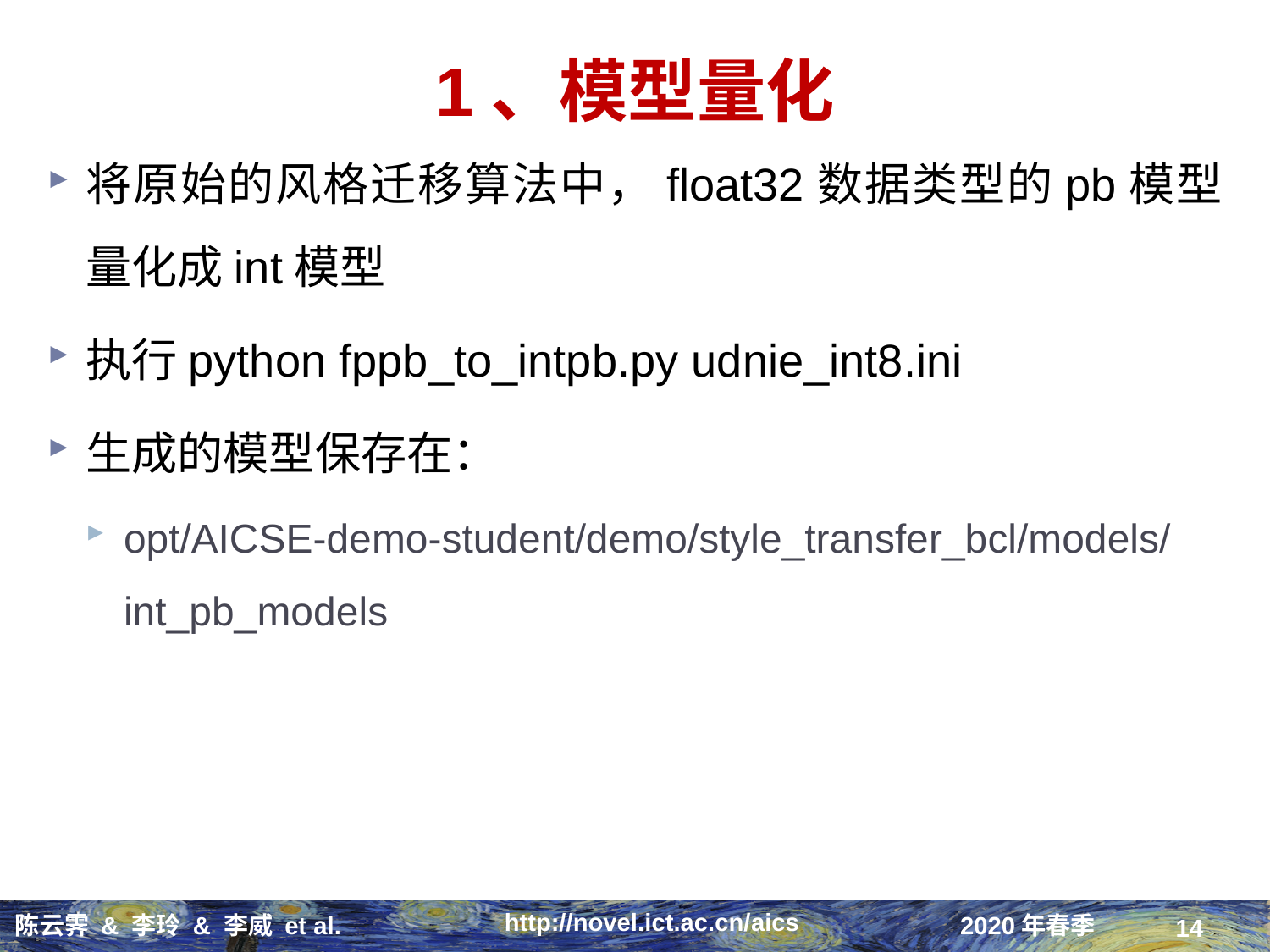

# 1、模型量化
将原始的风格迁移算法中，float32数据类型的pb模型量化成int模型
执行python fppb_to_intpb.py udnie_int8.ini
生成的模型保存在：
opt/AICSE-demo-student/demo/style_transfer_bcl/models/int_pb_models
14